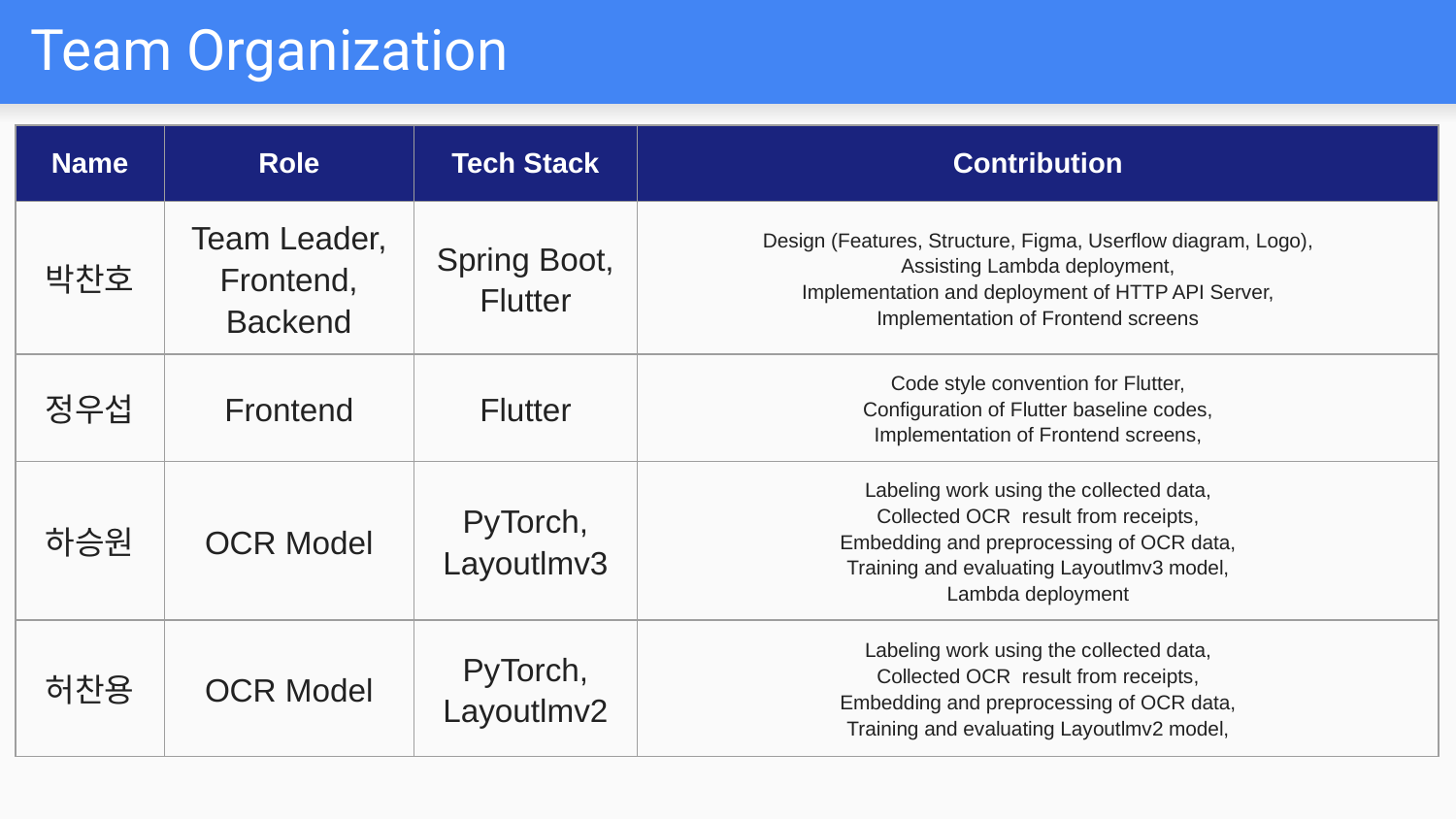

# Team Organization
| Name | Role | Tech Stack | Contribution |
| --- | --- | --- | --- |
| 박찬호 | Team Leader, Frontend, Backend | Spring Boot, Flutter | Design (Features, Structure, Figma, Userflow diagram, Logo), Assisting Lambda deployment, Implementation and deployment of HTTP API Server, Implementation of Frontend screens |
| 정우섭 | Frontend | Flutter | Code style convention for Flutter, Configuration of Flutter baseline codes, Implementation of Frontend screens, |
| 하승원 | OCR Model | PyTorch, Layoutlmv3 | Labeling work using the collected data, Collected OCR result from receipts, Embedding and preprocessing of OCR data, Training and evaluating Layoutlmv3 model, Lambda deployment |
| 허찬용 | OCR Model | PyTorch, Layoutlmv2 | Labeling work using the collected data, Collected OCR result from receipts, Embedding and preprocessing of OCR data, Training and evaluating Layoutlmv2 model, |